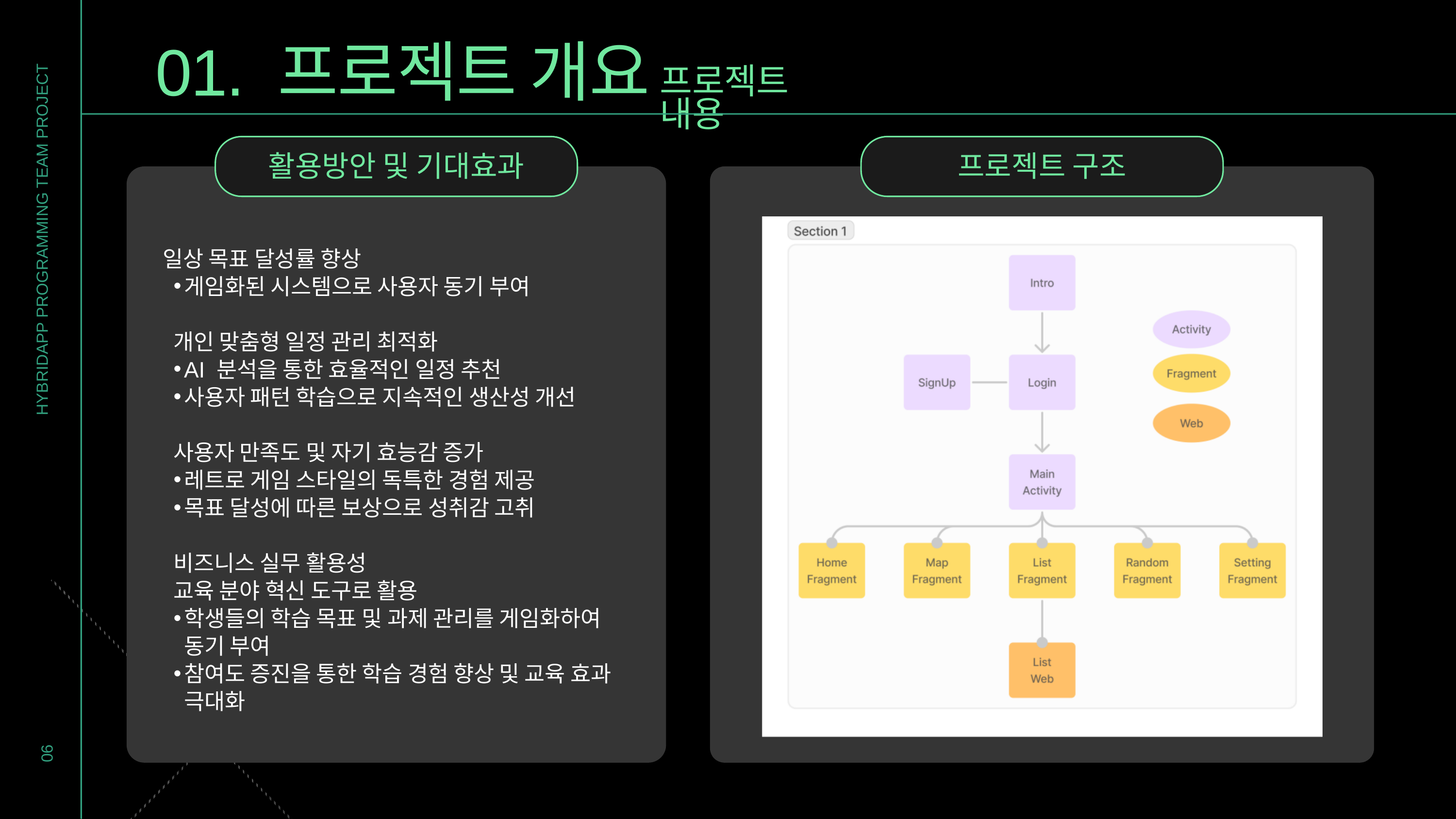

01. 프로젝트 개요
프로젝트 내용

활용방안 및 기대효과

프로젝트 구조

일상 목표 달성률 향상
게임화된 시스템으로 사용자 동기 부여

개인 맞춤형 일정 관리 최적화
AI 분석을 통한 효율적인 일정 추천
사용자 패턴 학습으로 지속적인 생산성 개선

사용자 만족도 및 자기 효능감 증가
레트로 게임 스타일의 독특한 경험 제공
목표 달성에 따른 보상으로 성취감 고취

비즈니스 실무 활용성
교육 분야 혁신 도구로 활용
학생들의 학습 목표 및 과제 관리를 게임화하여 동기 부여
참여도 증진을 통한 학습 경험 향상 및 교육 효과 극대화
HYBRIDAPP PROGRAMMING TEAM PROJECT

06